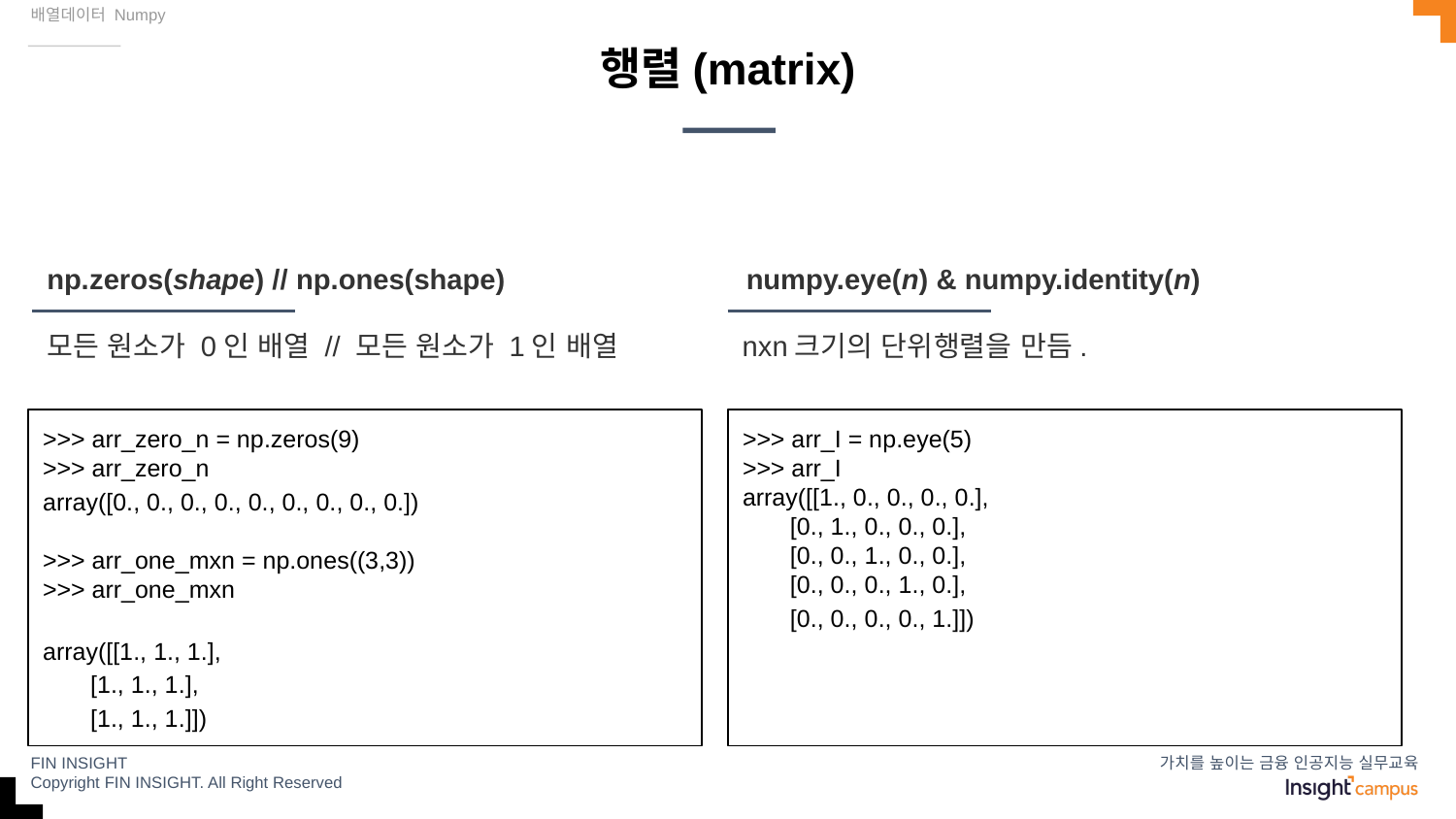

배열데이터 Numpy

# 행렬(matrix)
np.zeros(shape) // np.ones(shape)
numpy.eye(n) & numpy.identity(n)
모든 원소가 0인 배열 // 모든 원소가 1인 배열
nxn크기의 단위행렬을 만듬.
>>> arr_zero_n = np.zeros(9)
>>> arr_zero_n
array([0., 0., 0., 0., 0., 0., 0., 0., 0.])

>>> arr_one_mxn = np.ones((3,3))
>>> arr_one_mxn

array([[1., 1., 1.],
       [1., 1., 1.],
       [1., 1., 1.]])

>>> arr_I = np.eye(5)
>>> arr_I
array([[1., 0., 0., 0., 0.],
       [0., 1., 0., 0., 0.],
       [0., 0., 1., 0., 0.],
       [0., 0., 0., 1., 0.],
       [0., 0., 0., 0., 1.]])